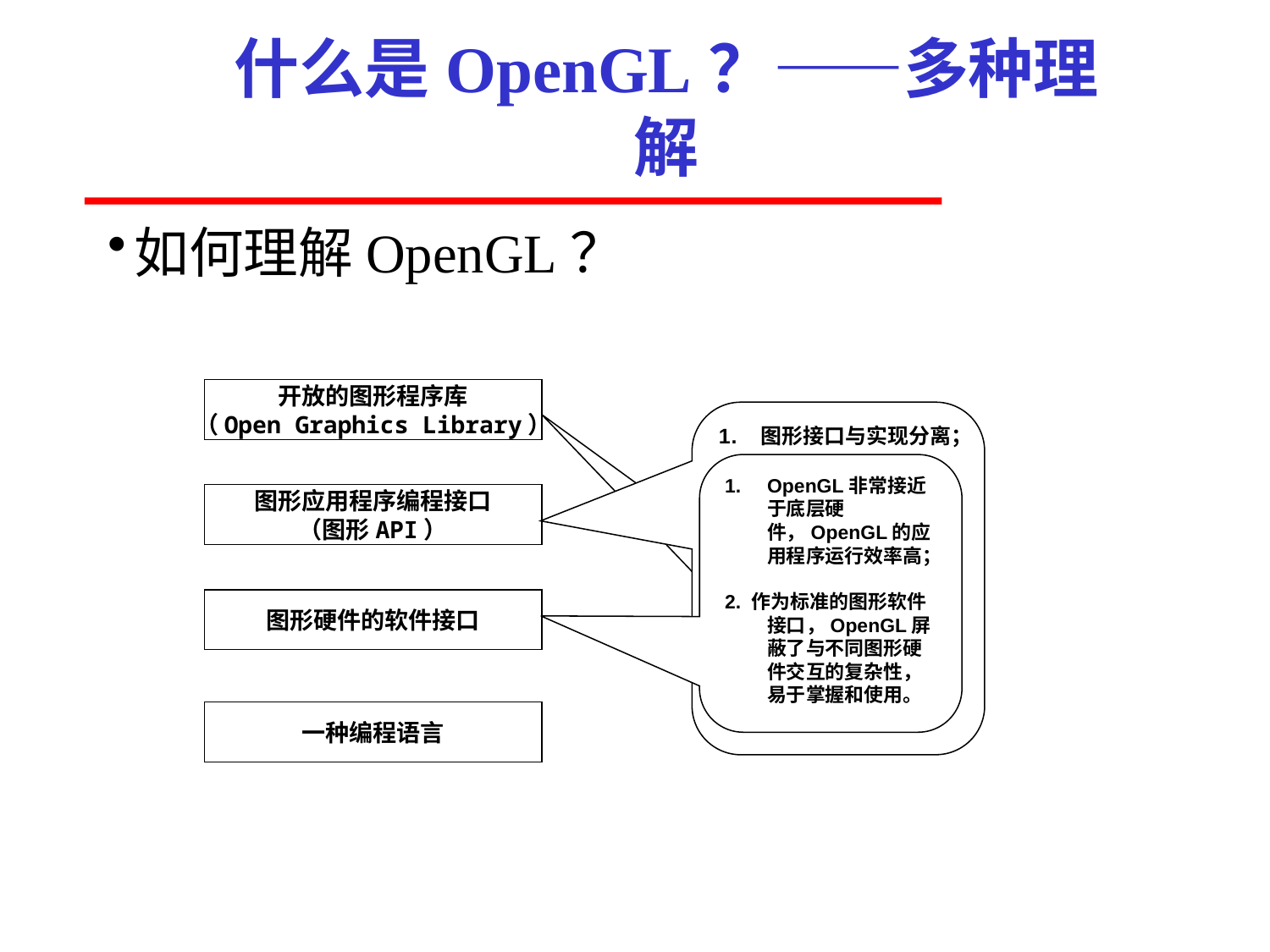

# 什么是OpenGL？——多种理解
如何理解OpenGL？

开放的图形程序库
（Open Graphics Library）
图形接口与实现分离；

2. 由OpenGL ARB制定OpenGL API标准；

3. 允许程序员开发包含交互式计算机图形操作的应用，而不必关注图形操作细节或任务系统细节（比如窗口处理和交互）
OpenGL非常接近于底层硬件，OpenGL的应用程序运行效率高；

2. 作为标准的图形软件接口，OpenGL屏蔽了与不同图形硬件交互的复杂性，易于掌握和使用。
图形应用程序编程接口
（图形API）
1.图形软件工具包——
OpenGL由SGI的IRIS GL发展而来；

2. “开放” ——可移植性（跨平台、跨语言）
图形硬件的软件接口
一种编程语言